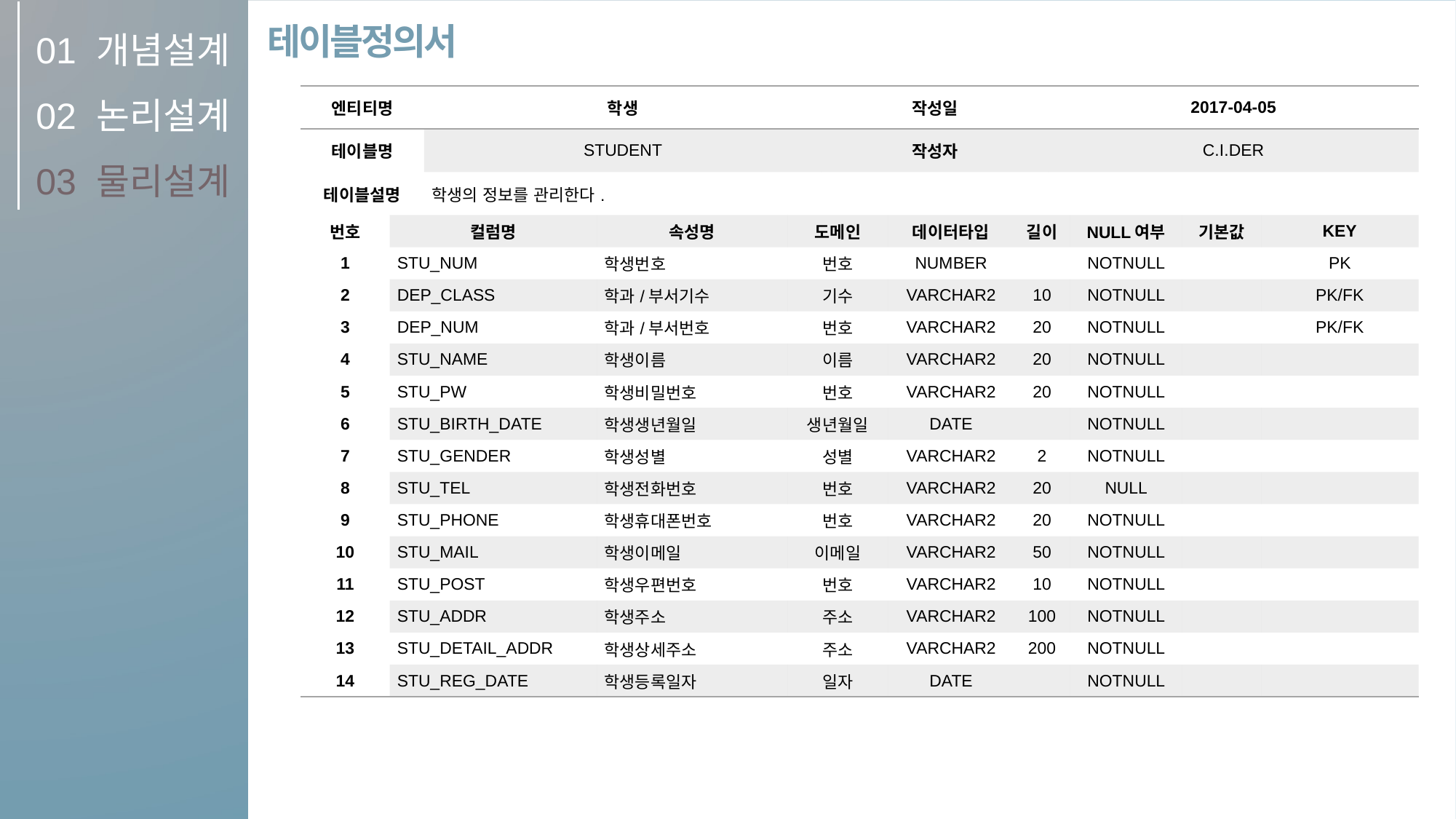

01
02
03
개념설계
논리설계
물리설계

테이블정의서
| 엔티티명 |  | 학생 |  |  | 작성일 |  |  | 2017-04-05 |  |  |  |
| --- | --- | --- | --- | --- | --- | --- | --- | --- | --- | --- | --- |
| 테이블명 |  | STUDENT |  |  | 작성자 |  |  | C.I.DER |  |  |  |
| 테이블설명 |  | 학생의 정보를 관리한다. |  |  |  |  |  |  |  |  |  |
| 번호 | 컬럼명 |  | 속성명 | 도메인 |  | 데이터타입 | 길이 |  | NULL여부 | 기본값 | KEY |
| 1 | STU\_NUM |  | 학생번호 | 번호 |  | NUMBER |  |  | NOTNULL |  | PK |
| 2 | DEP\_CLASS |  | 학과/부서기수 | 기수 |  | VARCHAR2 | 10 |  | NOTNULL |  | PK/FK |
| 3 | DEP\_NUM |  | 학과/부서번호 | 번호 |  | VARCHAR2 | 20 |  | NOTNULL |  | PK/FK |
| 4 | STU\_NAME |  | 학생이름 | 이름 |  | VARCHAR2 | 20 |  | NOTNULL |  |  |
| 5 | STU\_PW |  | 학생비밀번호 | 번호 |  | VARCHAR2 | 20 |  | NOTNULL |  |  |
| 6 | STU\_BIRTH\_DATE |  | 학생생년월일 | 생년월일 |  | DATE |  |  | NOTNULL |  |  |
| 7 | STU\_GENDER |  | 학생성별 | 성별 |  | VARCHAR2 | 2 |  | NOTNULL |  |  |
| 8 | STU\_TEL |  | 학생전화번호 | 번호 |  | VARCHAR2 | 20 |  | NULL |  |  |
| 9 | STU\_PHONE |  | 학생휴대폰번호 | 번호 |  | VARCHAR2 | 20 |  | NOTNULL |  |  |
| 10 | STU\_MAIL |  | 학생이메일 | 이메일 |  | VARCHAR2 | 50 |  | NOTNULL |  |  |
| 11 | STU\_POST |  | 학생우편번호 | 번호 |  | VARCHAR2 | 10 |  | NOTNULL |  |  |
| 12 | STU\_ADDR |  | 학생주소 | 주소 |  | VARCHAR2 | 100 |  | NOTNULL |  |  |
| 13 | STU\_DETAIL\_ADDR |  | 학생상세주소 | 주소 |  | VARCHAR2 | 200 |  | NOTNULL |  |  |
| 14 | STU\_REG\_DATE |  | 학생등록일자 | 일자 |  | DATE |  |  | NOTNULL |  |  |